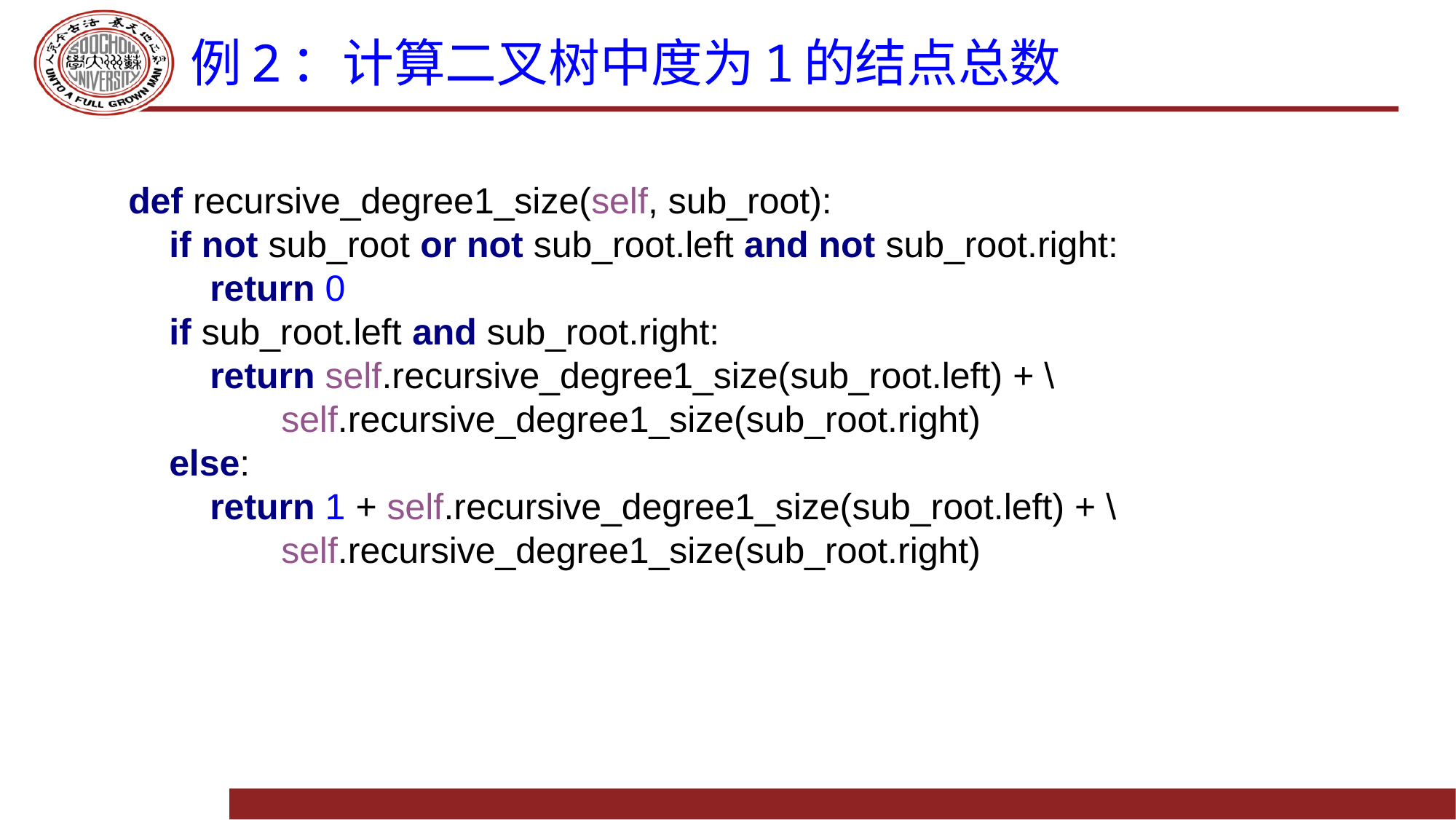

# 例2：计算二叉树中度为1的结点总数
def recursive_degree1_size(self, sub_root):
    if not sub_root or not sub_root.left and not sub_root.right:
        return 0
    if sub_root.left and sub_root.right:
        return self.recursive_degree1_size(sub_root.left) + \
               self.recursive_degree1_size(sub_root.right)
    else:
        return 1 + self.recursive_degree1_size(sub_root.left) + \
               self.recursive_degree1_size(sub_root.right)